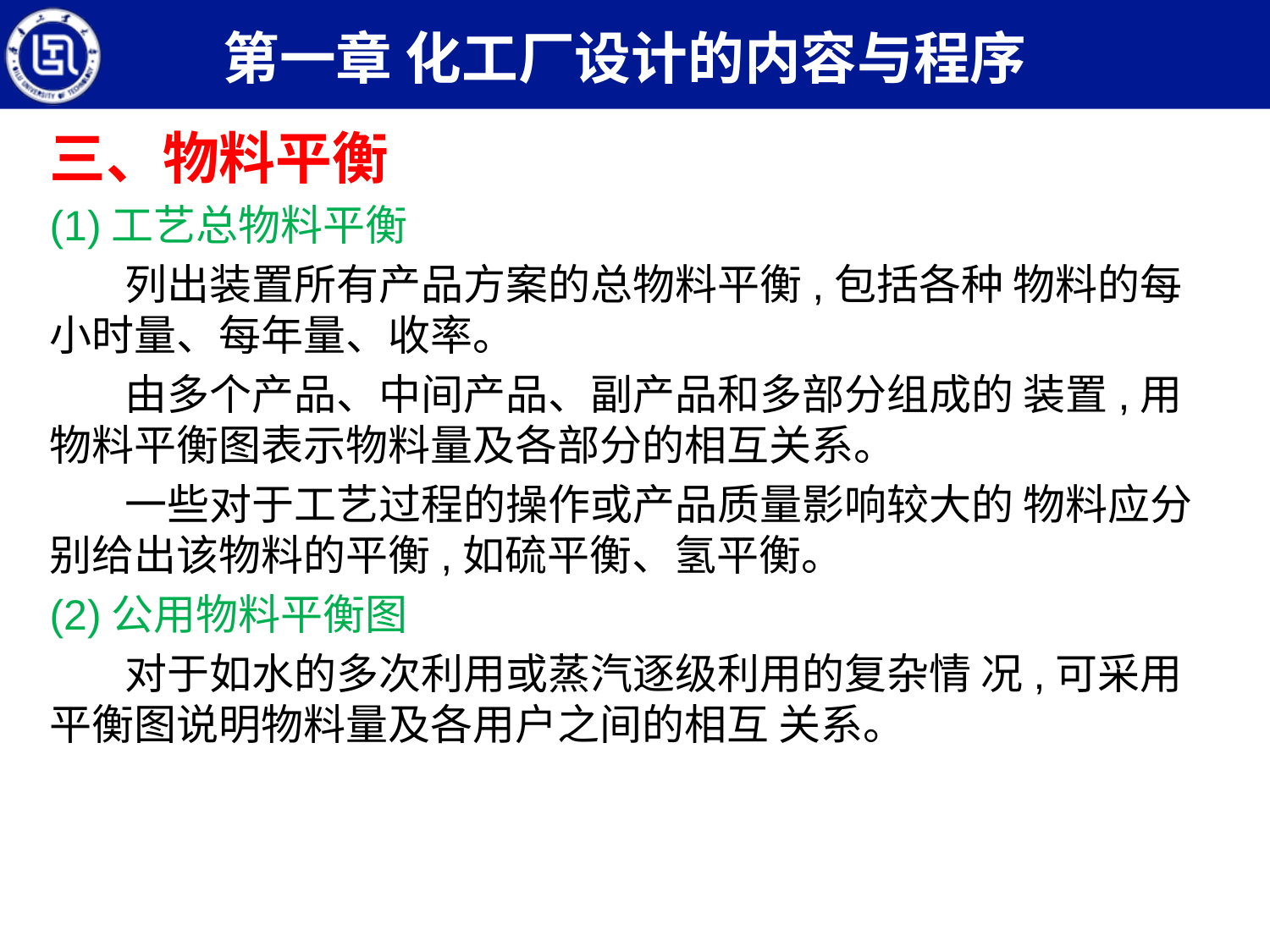

第一章 化工厂设计的内容与程序
三、物料平衡
(1)工艺总物料平衡
列出装置所有产品方案的总物料平衡,包括各种 物料的每小时量、每年量、收率。
由多个产品、中间产品、副产品和多部分组成的 装置,用物料平衡图表示物料量及各部分的相互关系。
一些对于工艺过程的操作或产品质量影响较大的 物料应分别给出该物料的平衡,如硫平衡、氢平衡。
(2)公用物料平衡图
对于如水的多次利用或蒸汽逐级利用的复杂情 况,可采用平衡图说明物料量及各用户之间的相互 关系。